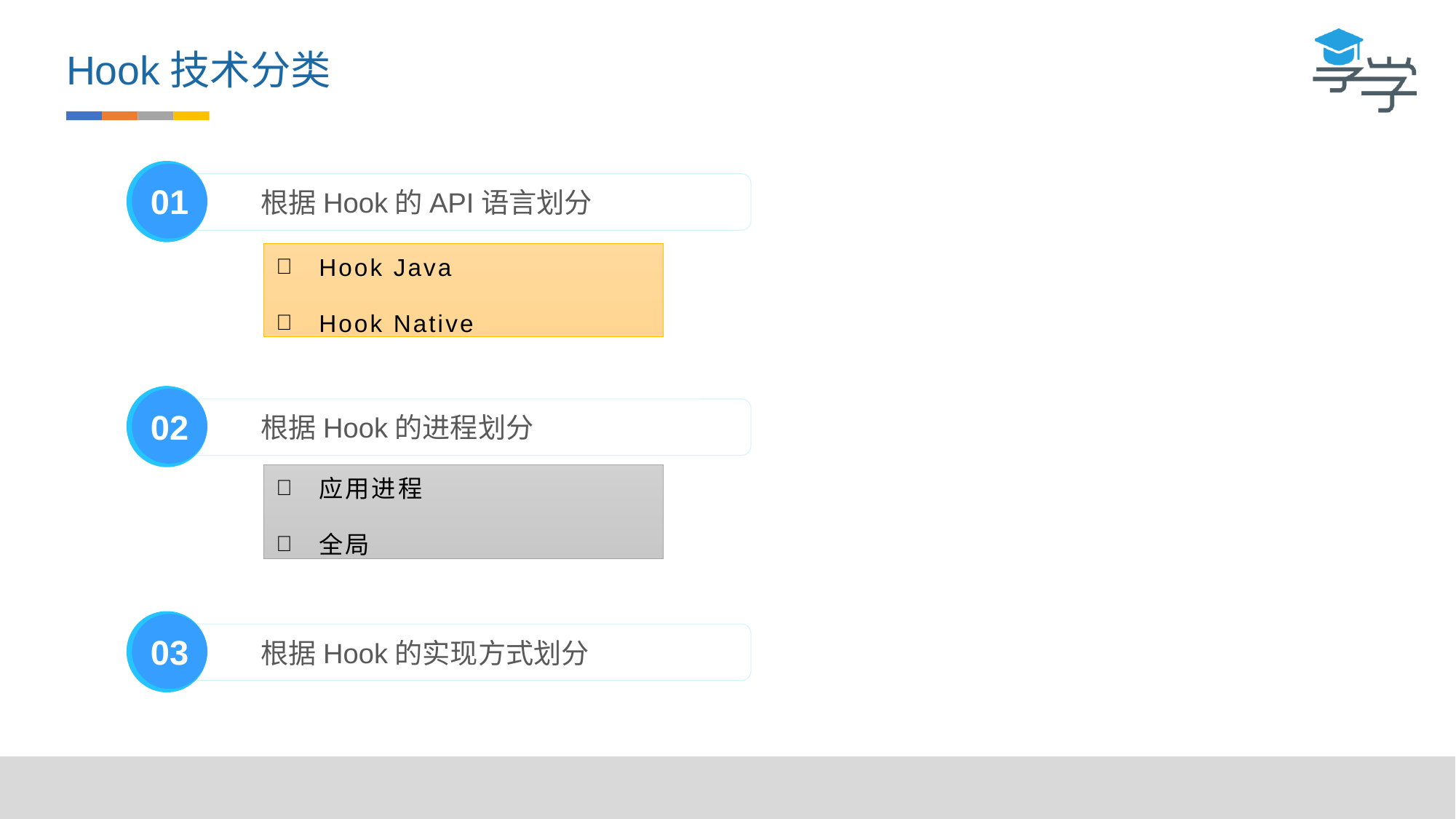

Hook技术分类

01

根据Hook的API语言划分
Hook Java
Hook Native

02

根据Hook的进程划分
应用进程
全局

03

根据Hook的实现方式划分